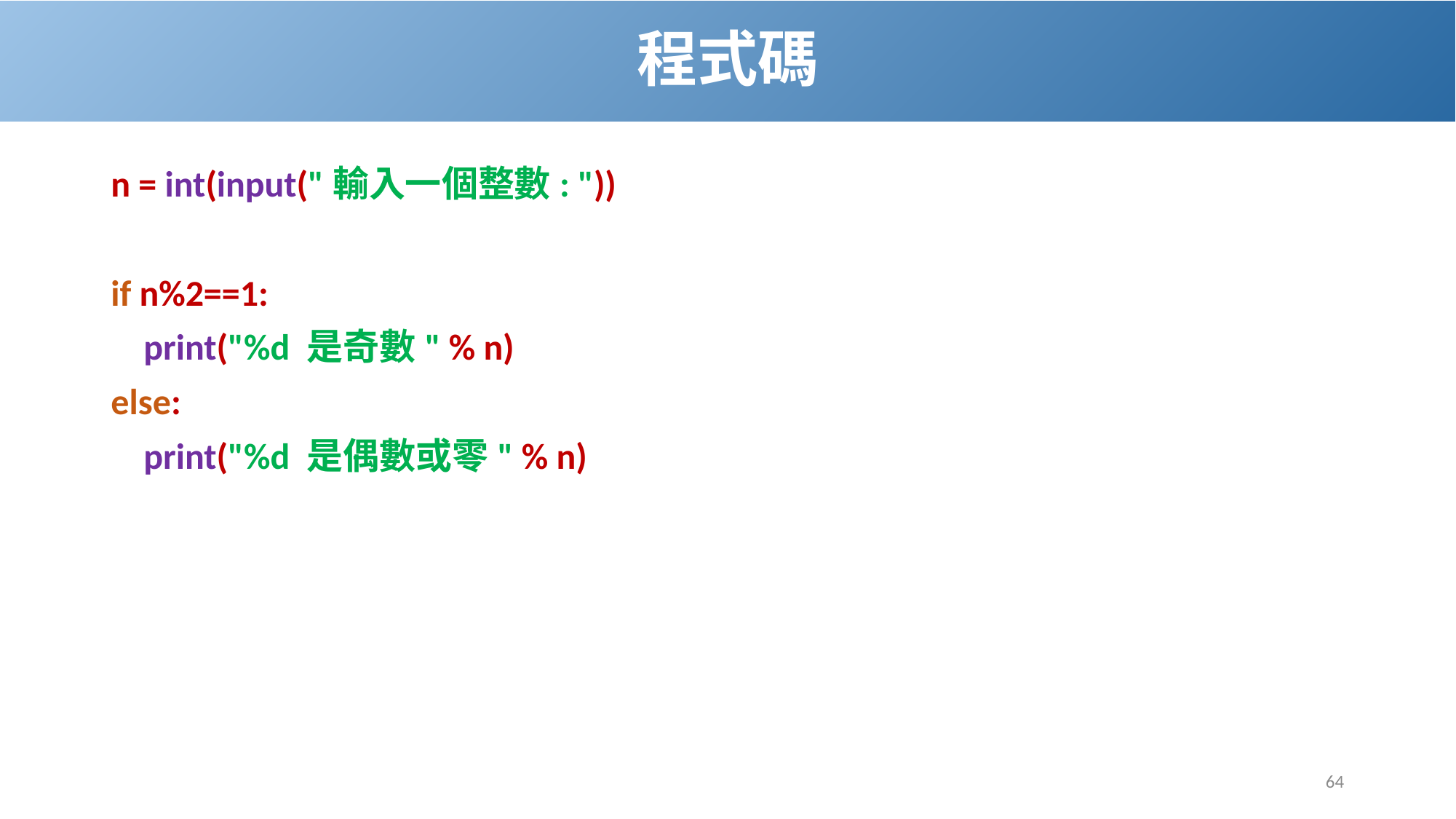

# 程式碼
n = int(input("輸入一個整數: "))

if n%2==1:
    print("%d 是奇數" % n)
else:
    print("%d 是偶數或零" % n)
64